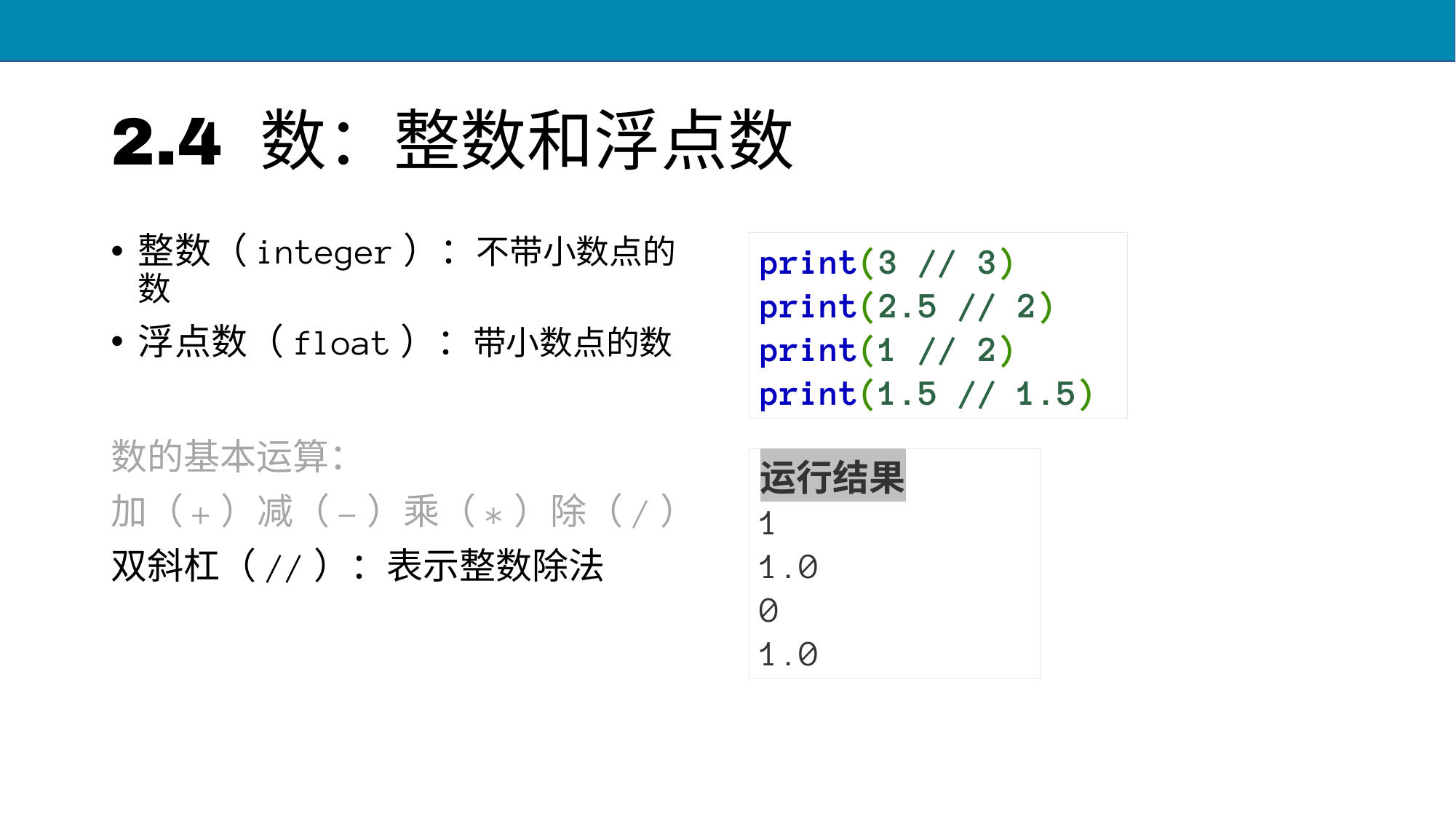

# 2.4 数：整数和浮点数
整数（integer）：不带小数点的数
浮点数（float）：带小数点的数

数的基本运算：
加（+）减（-）乘（*）除（/）
双斜杠（//）：表示整数除法

print(3 // 3)
print(2.5 // 2)
print(1 // 2)
print(1.5 // 1.5)
运行结果
1
1.0
0
1.0